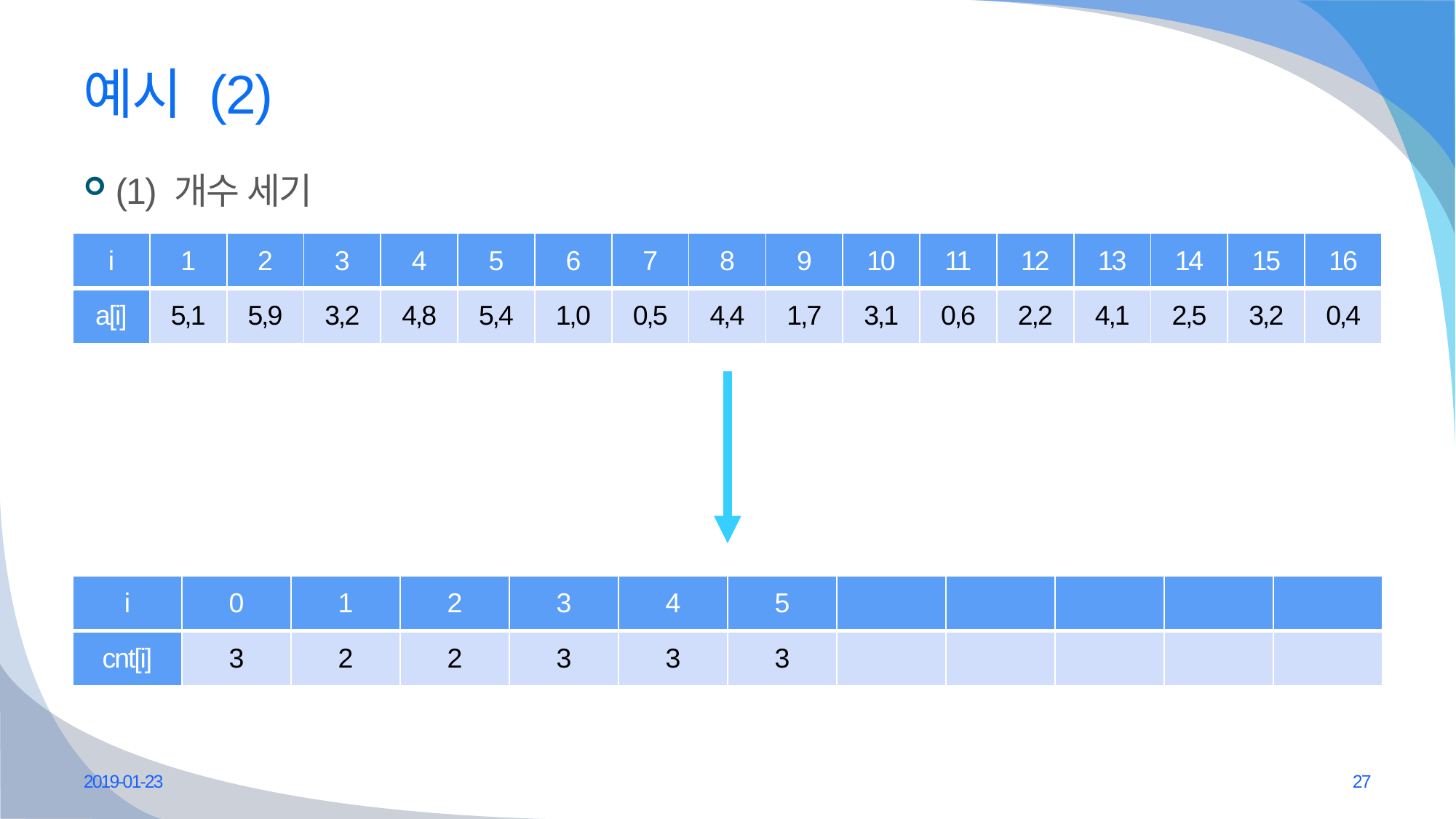

# 예시 (2)
(1) 개수 세기
| i | 1 | 2 | 3 | 4 | 5 | 6 | 7 | 8 | 9 | 10 | 11 | 12 | 13 | 14 | 15 | 16 |
| --- | --- | --- | --- | --- | --- | --- | --- | --- | --- | --- | --- | --- | --- | --- | --- | --- |
| a[i] | 5,1 | 5,9 | 3,2 | 4,8 | 5,4 | 1,0 | 0,5 | 4,4 | 1,7 | 3,1 | 0,6 | 2,2 | 4,1 | 2,5 | 3,2 | 0,4 |
| i | 0 | 1 | 2 | 3 | 4 | 5 |  |  |  |  |  |
| --- | --- | --- | --- | --- | --- | --- | --- | --- | --- | --- | --- |
| cnt[i] | 3 | 2 | 2 | 3 | 3 | 3 |  |  |  |  |  |
2019-01-23
27